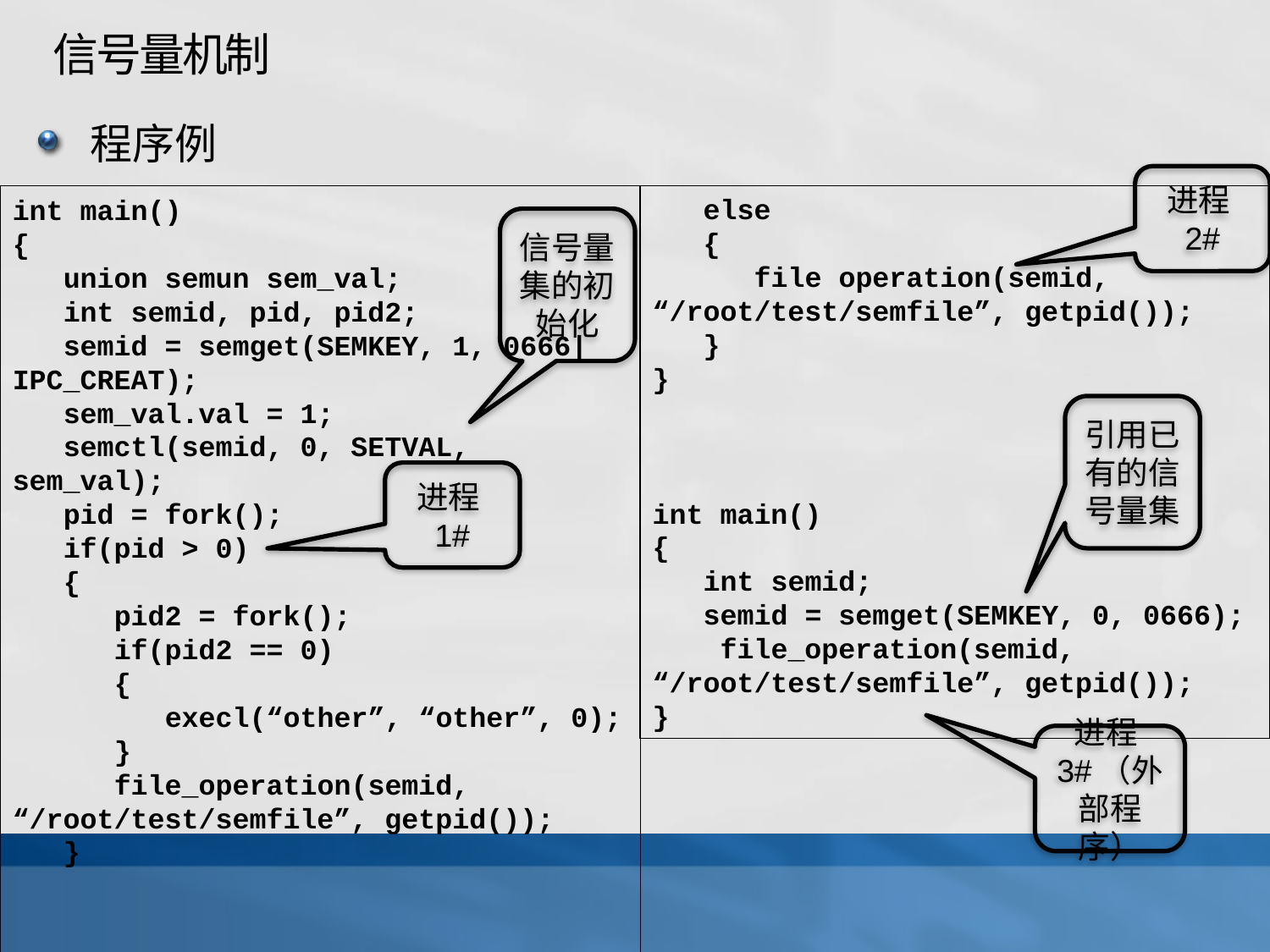

# 信号量机制
程序例

进程2#
   else
   {
      file operation(semid, “/root/test/semfile”, getpid());
   }
}

int main()
{
   int semid;
   semid = semget(SEMKEY, 0, 0666);
    file_operation(semid, “/root/test/semfile”, getpid());
}
int main()
{
   union semun sem_val;
   int semid, pid, pid2;
   semid = semget(SEMKEY, 1, 0666|IPC_CREAT);
   sem_val.val = 1;
   semctl(semid, 0, SETVAL, sem_val);
   pid = fork();
   if(pid > 0)
   {
      pid2 = fork();
      if(pid2 == 0)
      {
         execl(“other”, “other”, 0);
      }
      file_operation(semid, “/root/test/semfile”, getpid());
   }

信号量集的初始化
引用已有的信号量集
进程1#
进程3#（外部程序）